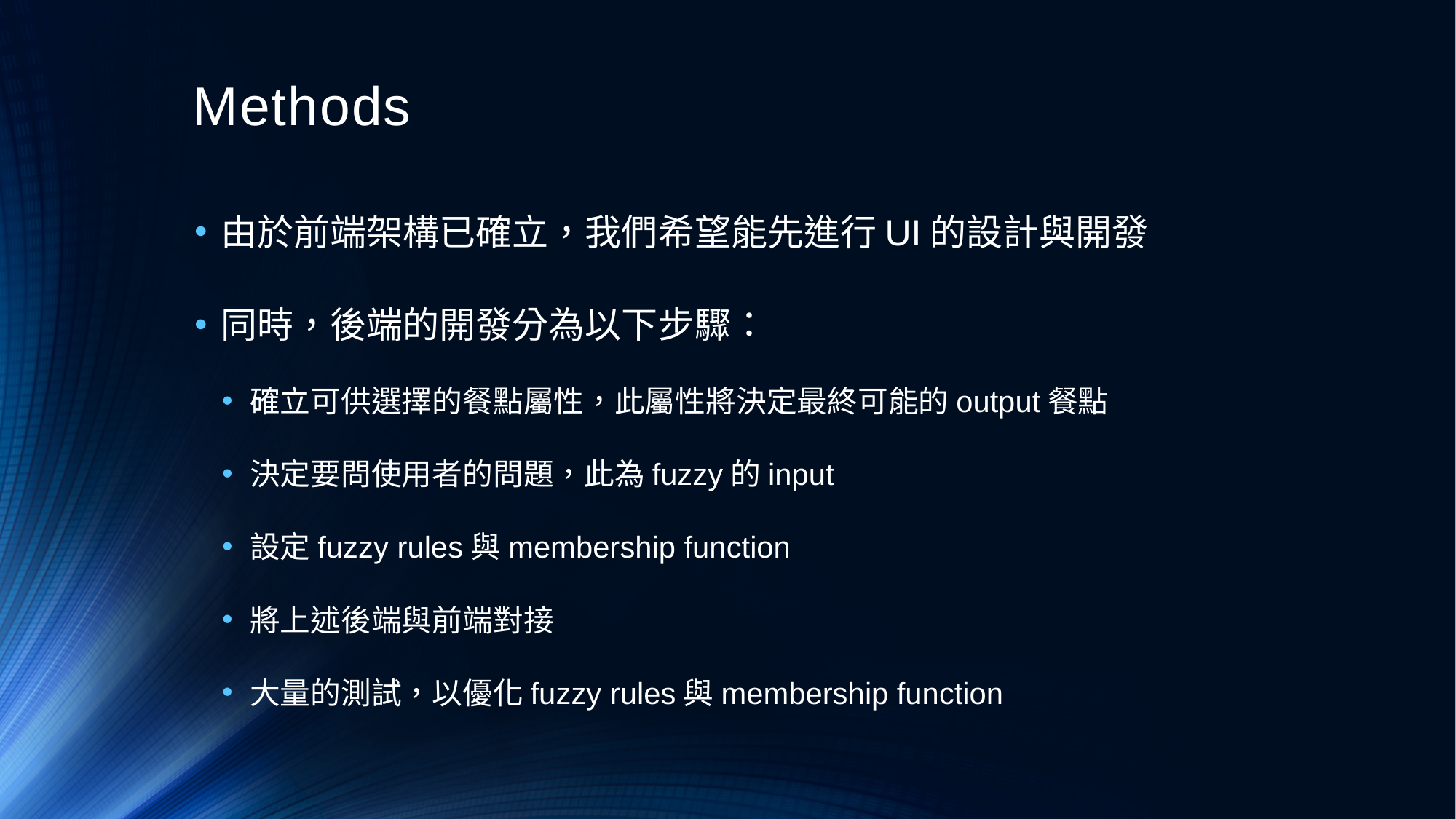

# Methods
由於前端架構已確立，我們希望能先進行UI的設計與開發
同時，後端的開發分為以下步驟：
確立可供選擇的餐點屬性，此屬性將決定最終可能的output餐點
決定要問使用者的問題，此為fuzzy的input
設定fuzzy rules與membership function
將上述後端與前端對接
大量的測試，以優化fuzzy rules與membership function